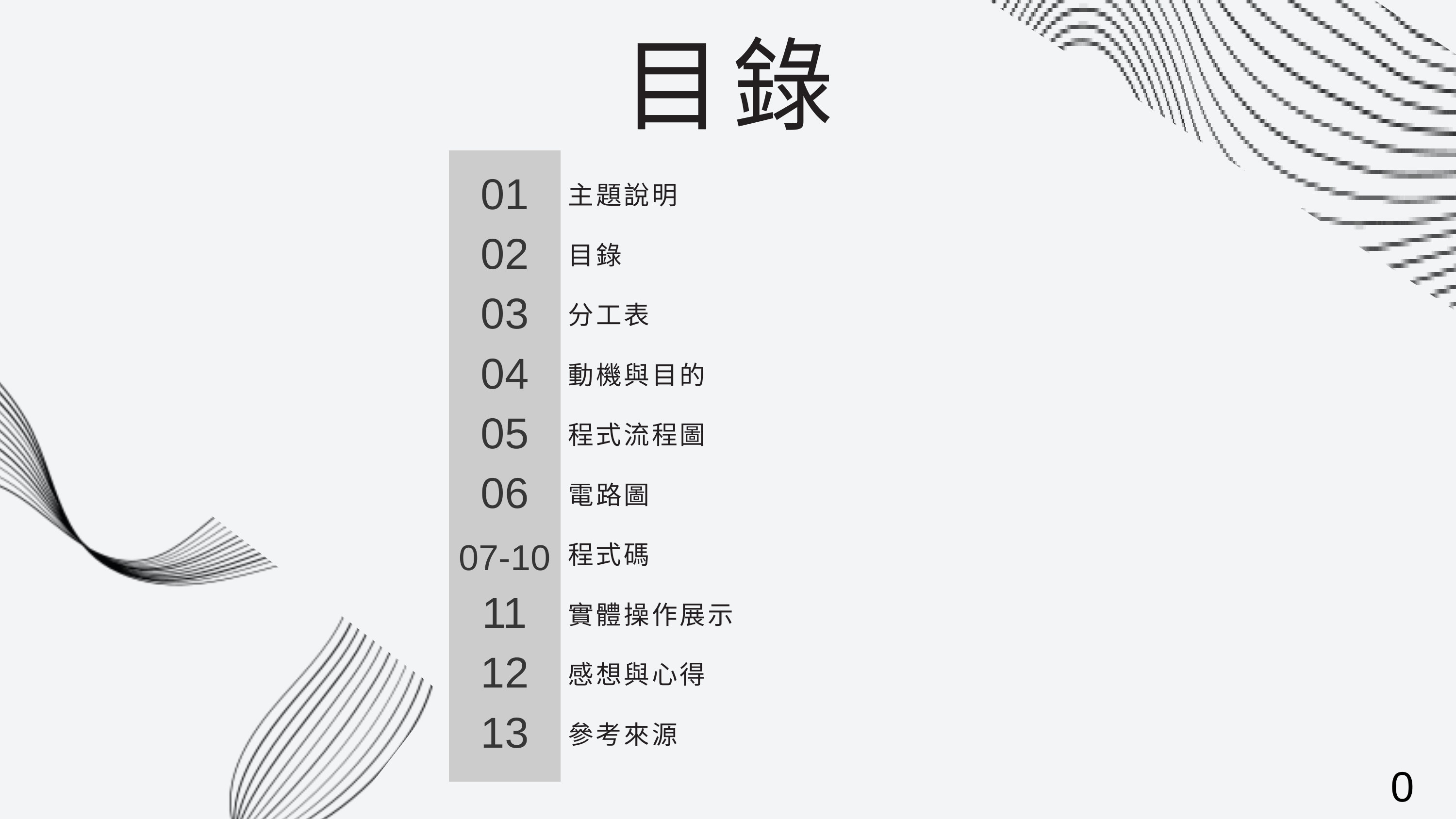

目錄

01
主題說明
02
目錄
03
分工表
04
動機與目的
05
程式流程圖

06
電路圖
程式碼
07-10
11
實體操作展示
12
感想與心得
13
參考來源
02